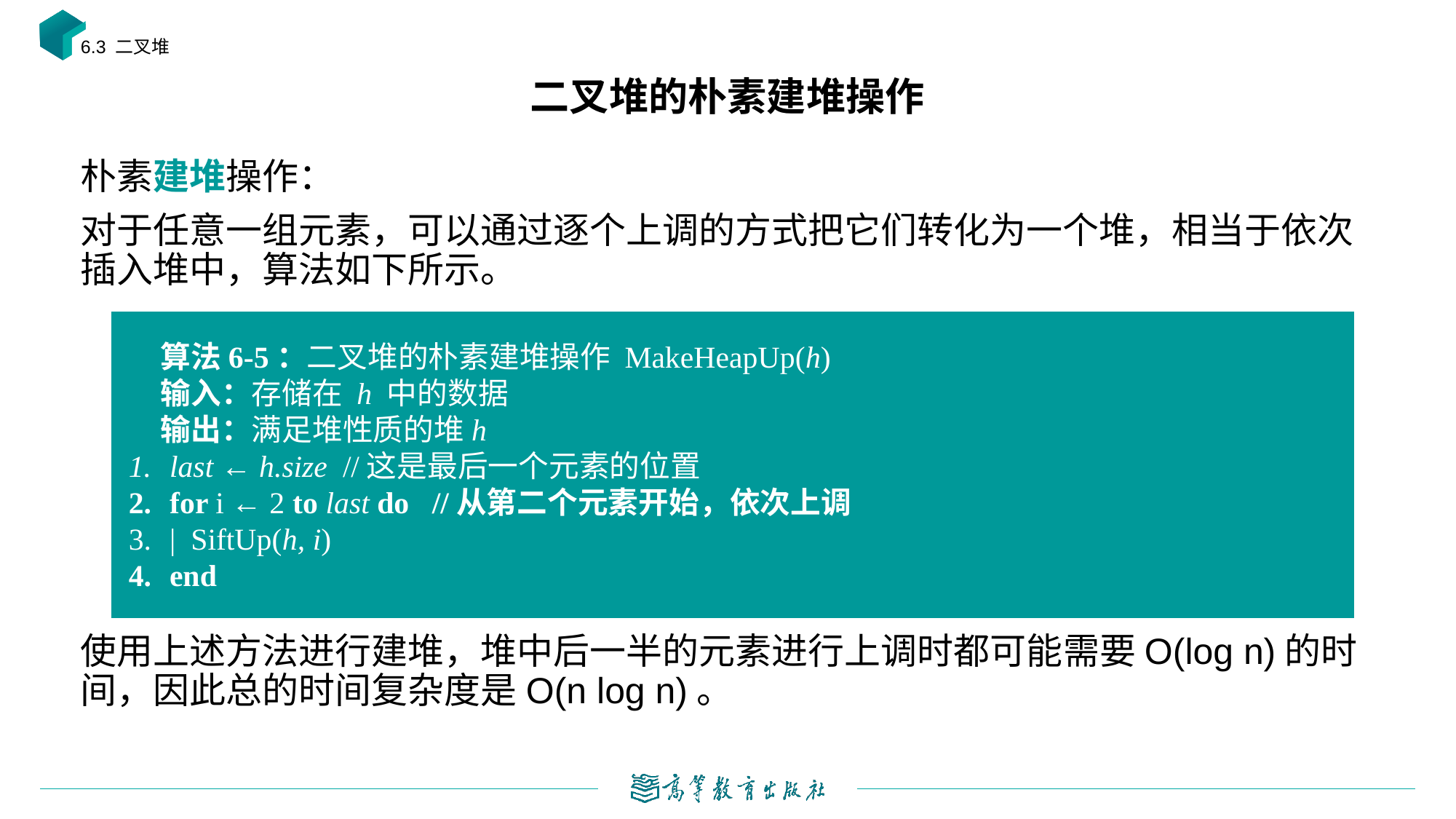

6.3 二叉堆

# 二叉堆的朴素建堆操作
朴素建堆操作：
对于任意一组元素，可以通过逐个上调的方式把它们转化为一个堆，相当于依次插入堆中，算法如下所示。

使用上述方法进行建堆，堆中后一半的元素进行上调时都可能需要O(log n)的时间，因此总的时间复杂度是O(n log n)。
算法6-5：二叉堆的朴素建堆操作 MakeHeapUp(h)
输入：存储在 h 中的数据
输出：满足堆性质的堆h
last ← h.size  //这是最后一个元素的位置
for i ← 2 to last do   //从第二个元素开始，依次上调
|  SiftUp(h, i)
end